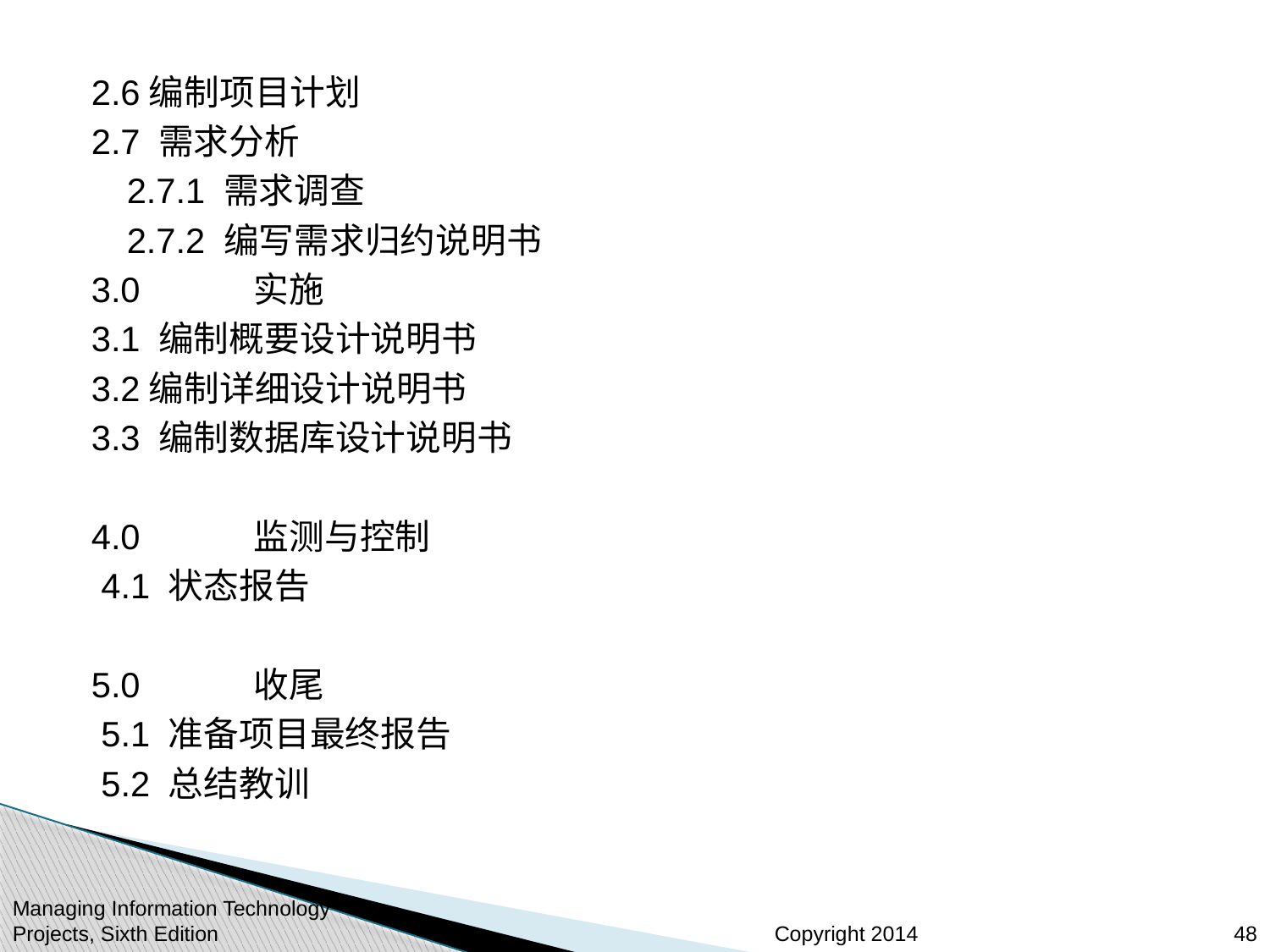

2.6编制项目计划
2.7 需求分析
	2.7.1 需求调查
	2.7.2 编写需求归约说明书
3.0	实施
3.1 编制概要设计说明书
3.2编制详细设计说明书
3.3 编制数据库设计说明书

4.0	监测与控制
 4.1 状态报告

5.0	收尾
 5.1 准备项目最终报告
 5.2 总结教训

Managing Information Technology Projects, Sixth Edition
48